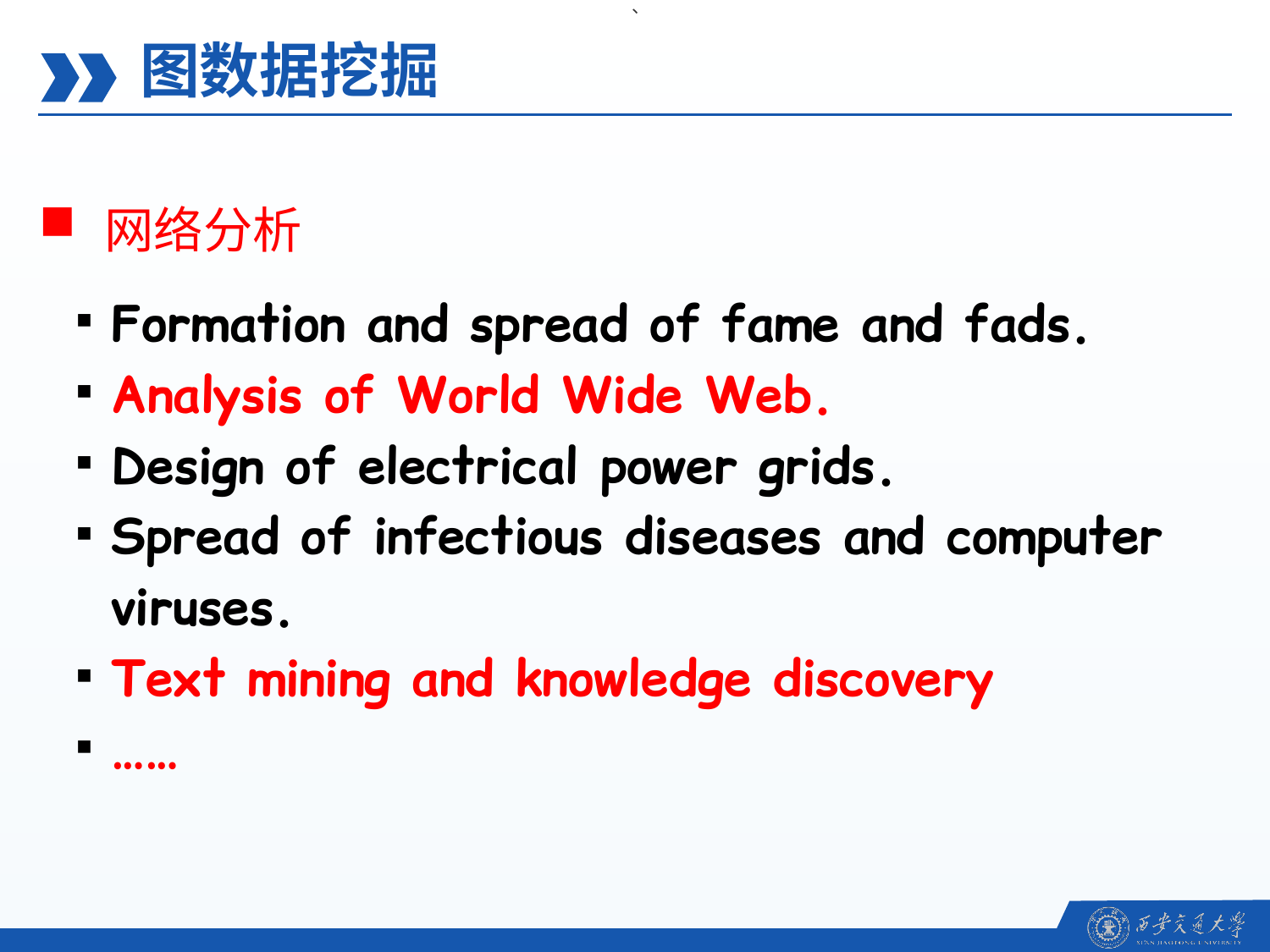

、
图数据挖掘
网络分析
Formation and spread of fame and fads.
Analysis of World Wide Web.
Design of electrical power grids.
Spread of infectious diseases and computer viruses.
Text mining and knowledge discovery
……